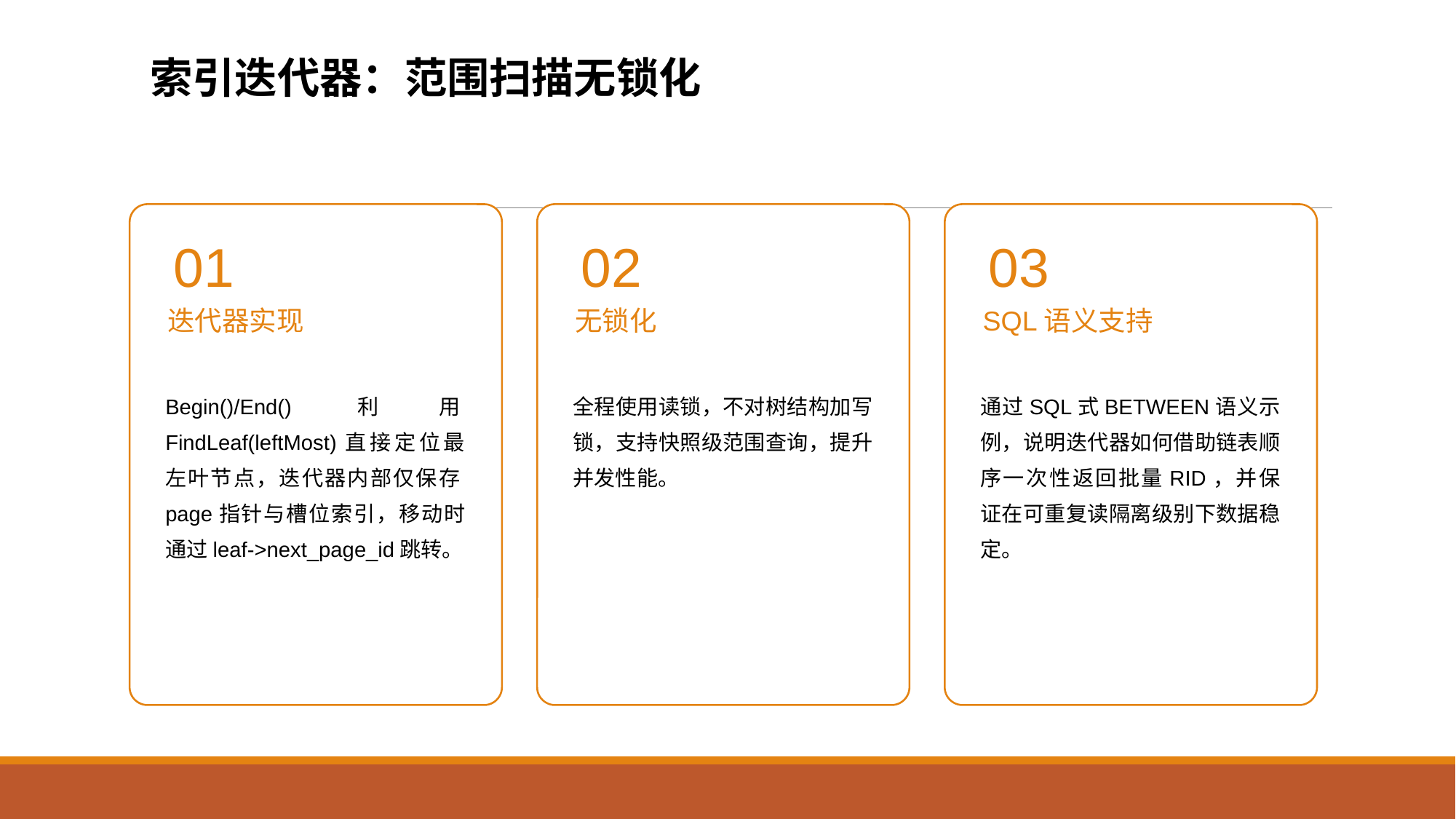

索引迭代器：范围扫描无锁化

01
02
03
迭代器实现
无锁化
SQL语义支持
Begin()/End()利用FindLeaf(leftMost)直接定位最左叶节点，迭代器内部仅保存page指针与槽位索引，移动时通过leaf->next_page_id跳转。
全程使用读锁，不对树结构加写锁，支持快照级范围查询，提升并发性能。
通过SQL式BETWEEN语义示例，说明迭代器如何借助链表顺序一次性返回批量RID，并保证在可重复读隔离级别下数据稳定。